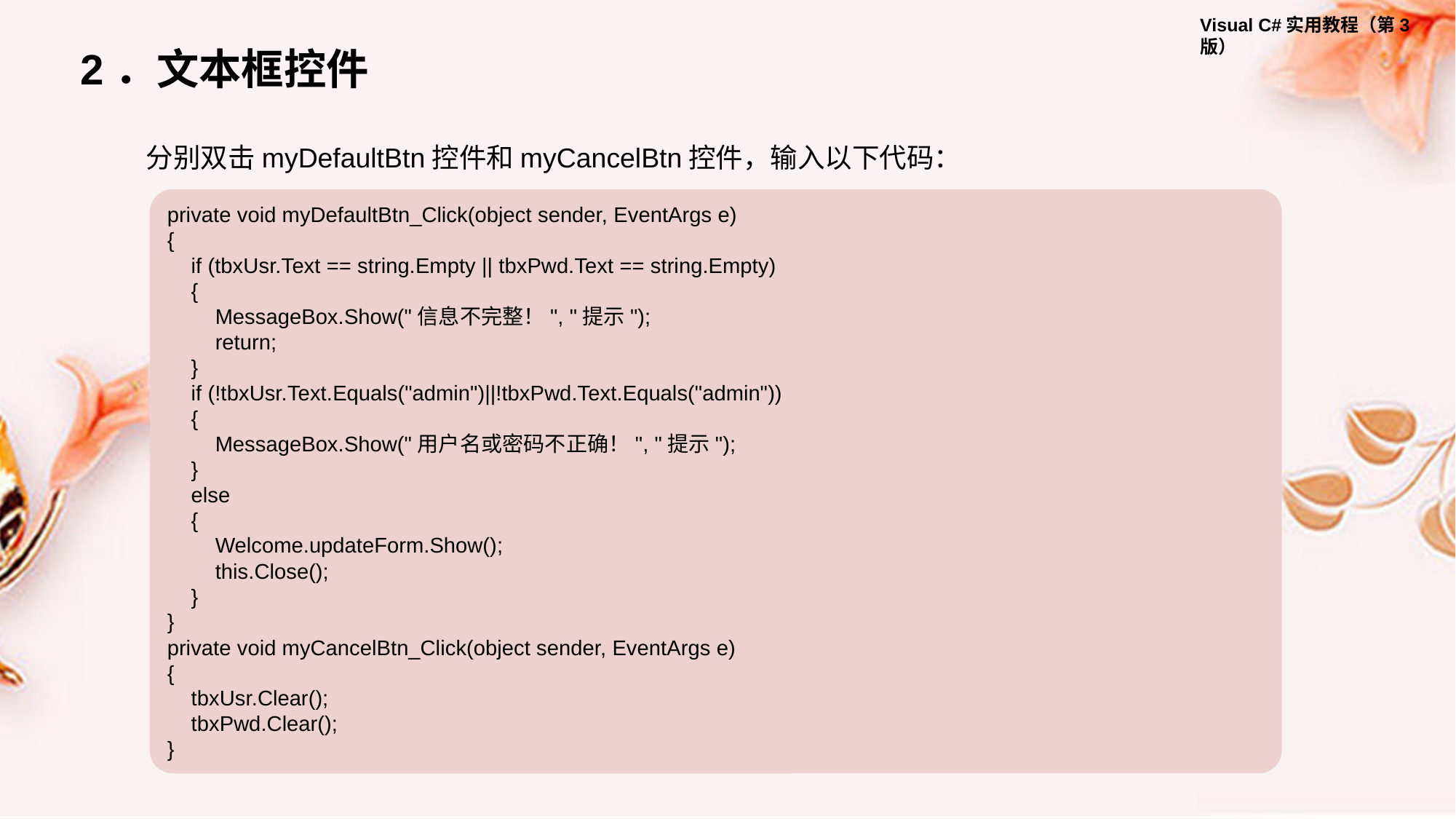

2．文本框控件
分别双击myDefaultBtn控件和myCancelBtn控件，输入以下代码：
private void myDefaultBtn_Click(object sender, EventArgs e)
{
    if (tbxUsr.Text == string.Empty || tbxPwd.Text == string.Empty)
    {
        MessageBox.Show("信息不完整！", "提示");
        return;
    }
    if (!tbxUsr.Text.Equals("admin")||!tbxPwd.Text.Equals("admin"))
    {
        MessageBox.Show("用户名或密码不正确！", "提示");
    }
    else
    {
        Welcome.updateForm.Show();
        this.Close();
    }
}
private void myCancelBtn_Click(object sender, EventArgs e)
{
    tbxUsr.Clear();
    tbxPwd.Clear();
}